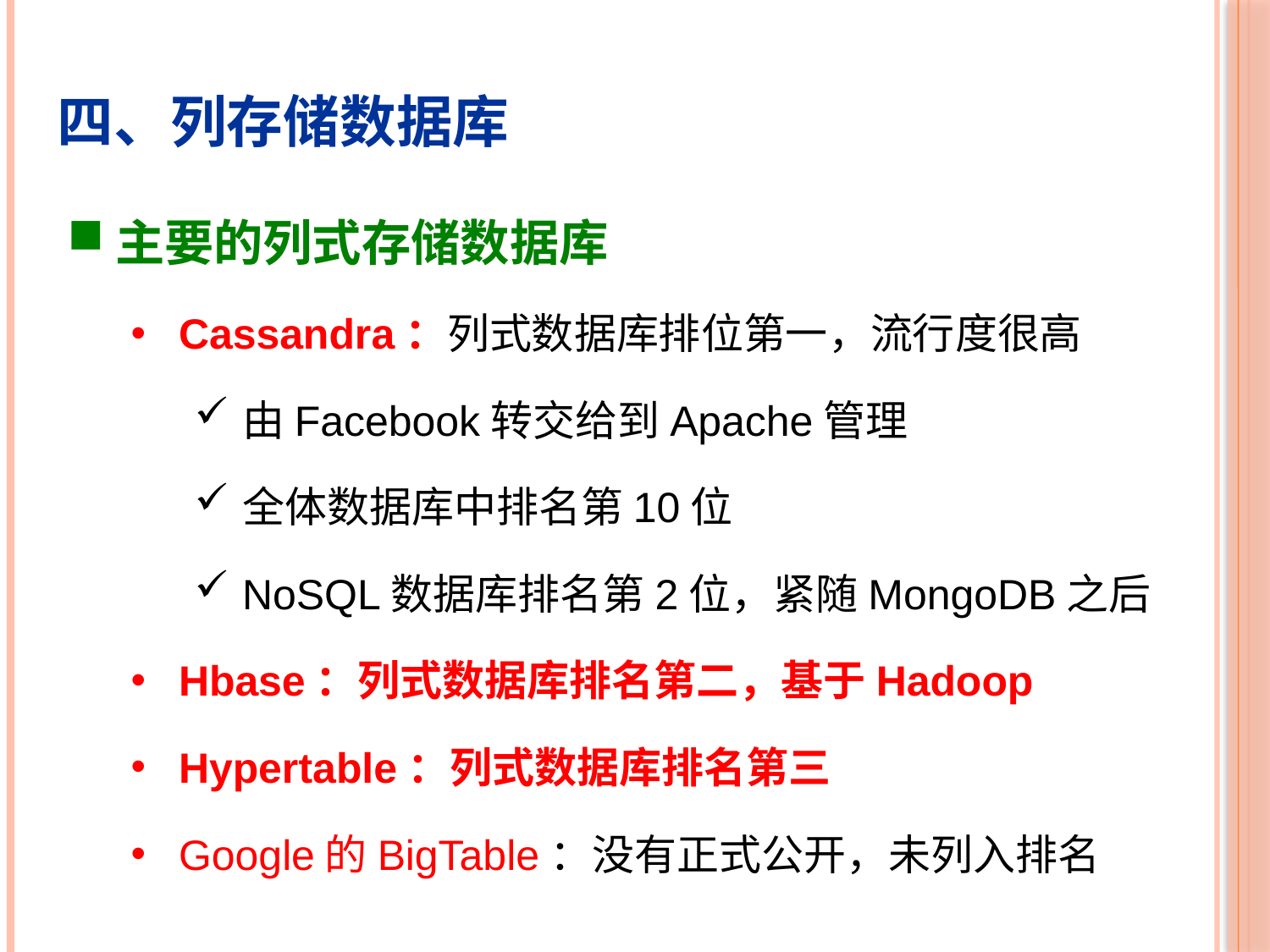

四、列存储数据库
主要的列式存储数据库
Cassandra：列式数据库排位第一，流行度很高
由Facebook转交给到Apache管理
全体数据库中排名第10位
NoSQL数据库排名第2位，紧随MongoDB之后
Hbase：列式数据库排名第二，基于Hadoop
Hypertable：列式数据库排名第三
Google的BigTable：没有正式公开，未列入排名